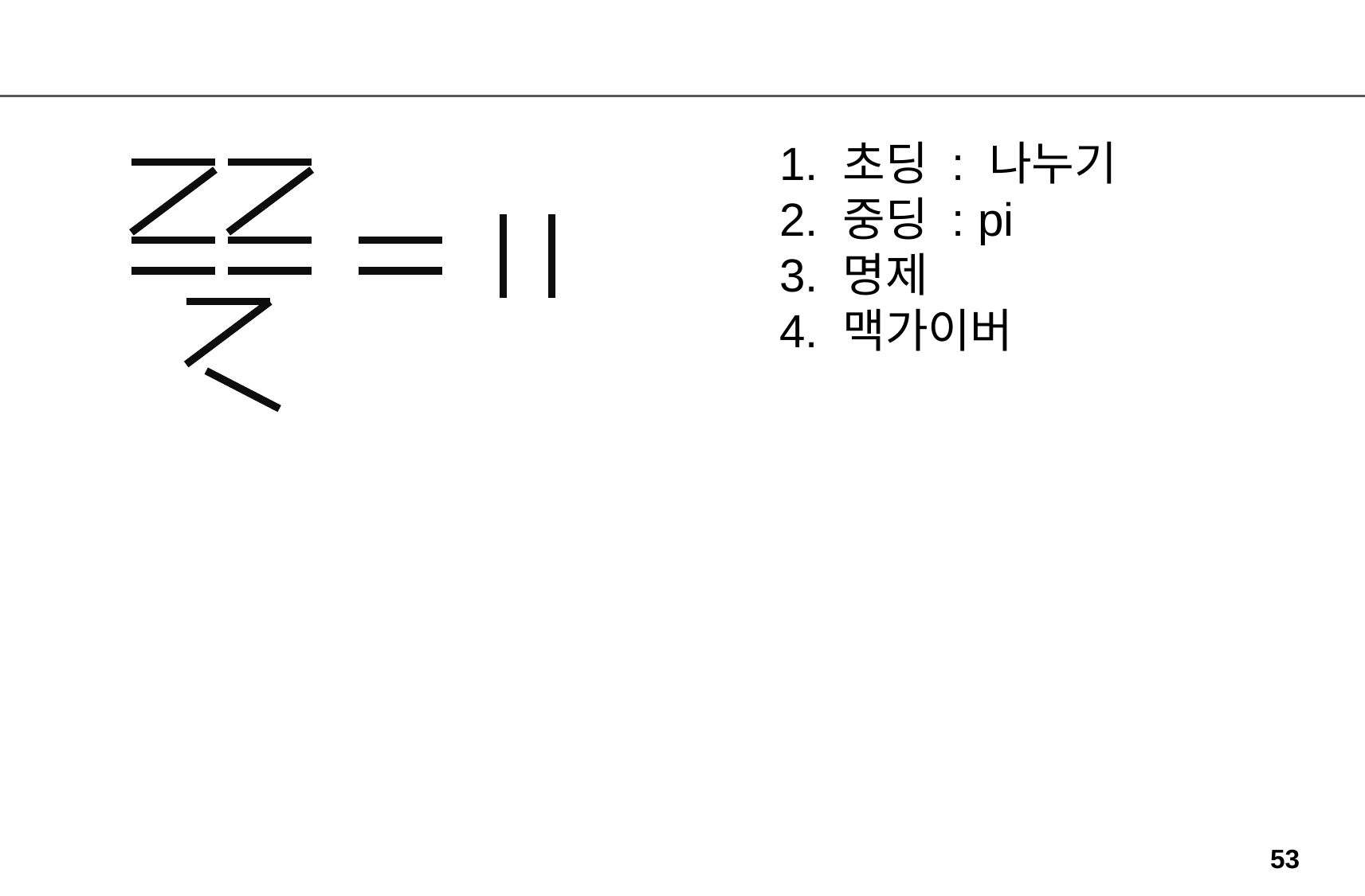

1. 초딩 : 나누기
2. 중딩 : pi
3. 명제
4. 맥가이버